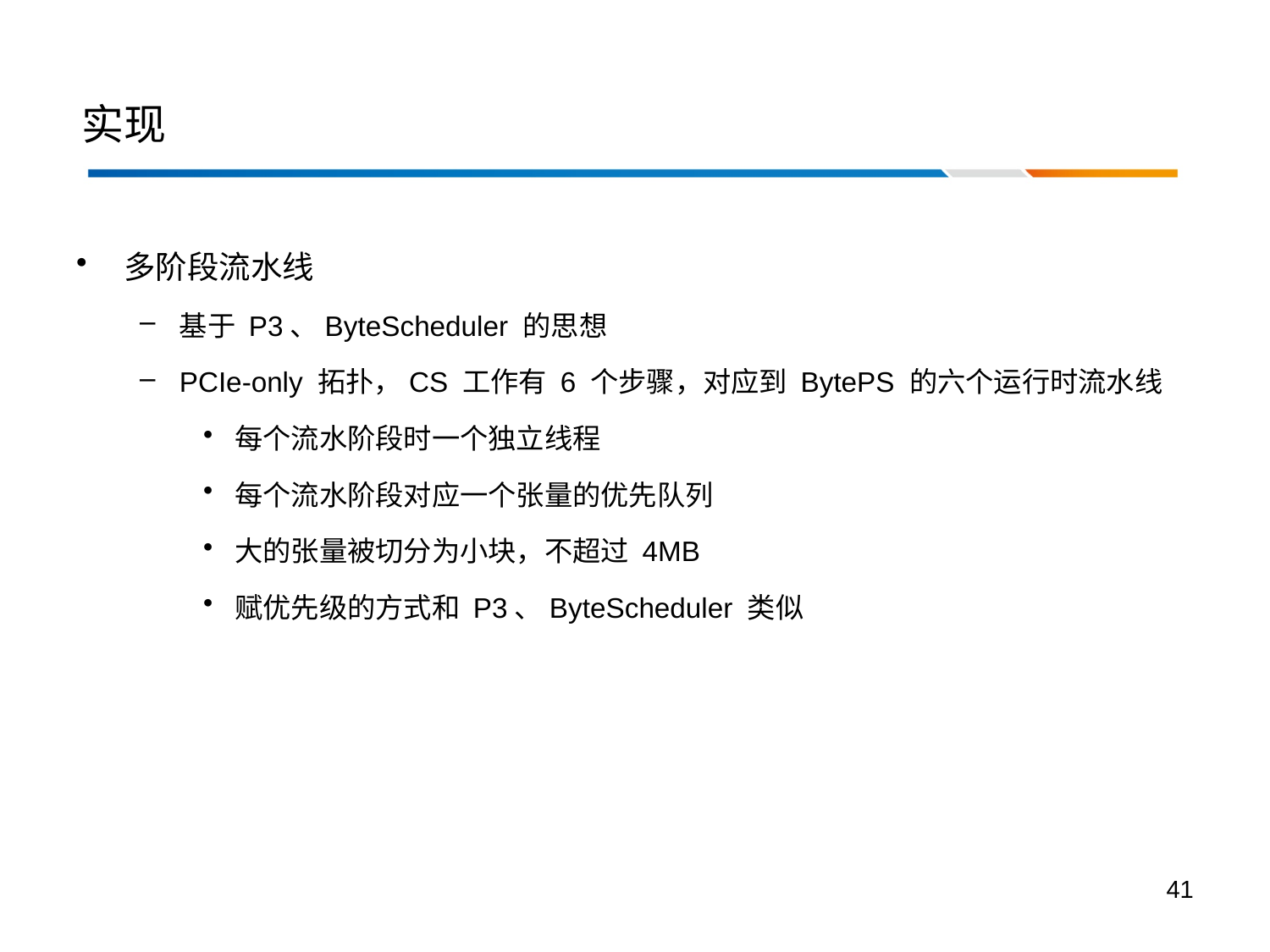

# 实现
多阶段流水线
基于 P3、ByteScheduler 的思想
PCIe-only 拓扑，CS 工作有 6 个步骤，对应到 BytePS 的六个运行时流水线
每个流水阶段时一个独立线程
每个流水阶段对应一个张量的优先队列
大的张量被切分为小块，不超过 4MB
赋优先级的方式和 P3、ByteScheduler 类似
41